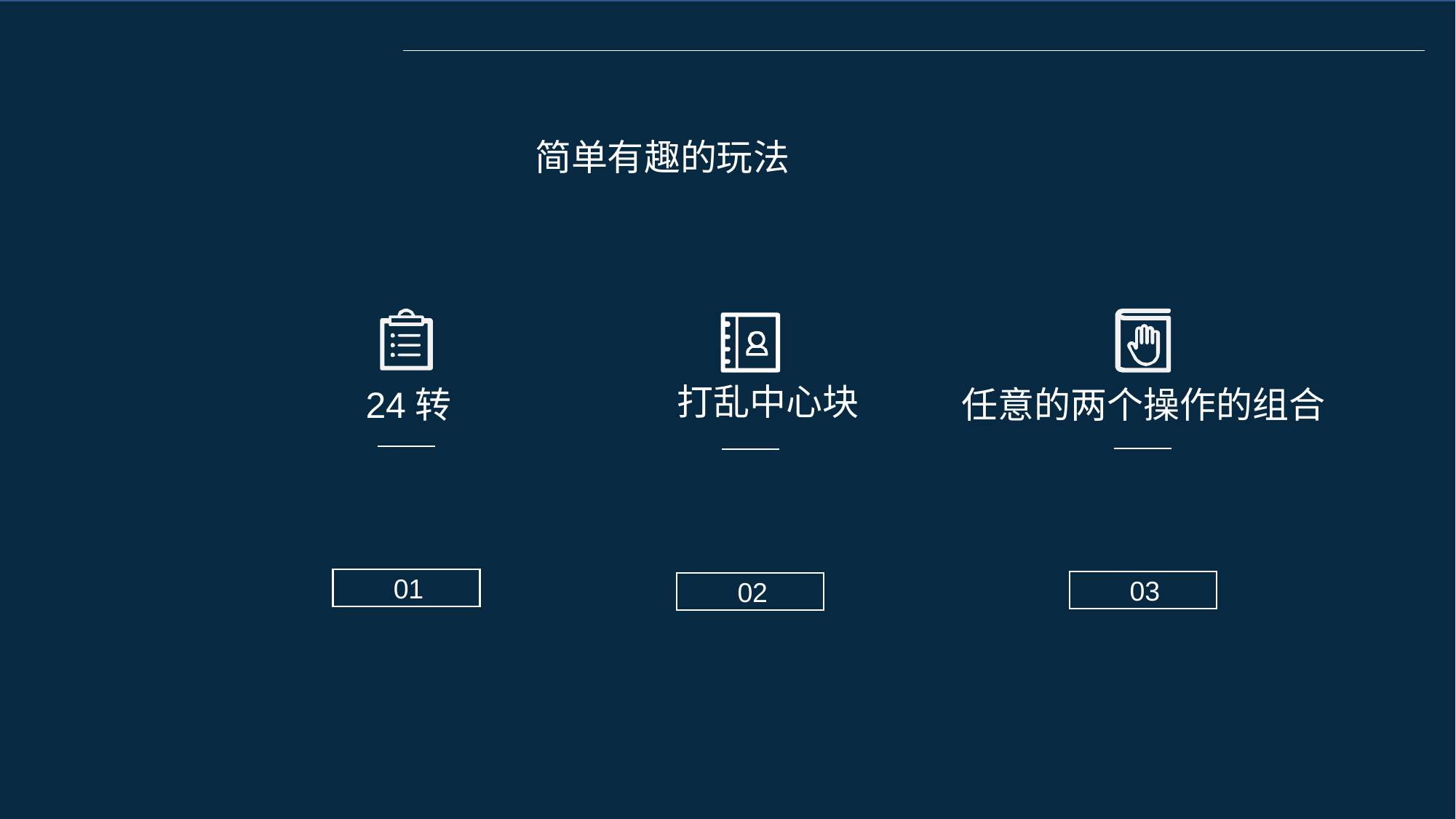

简单有趣的玩法

打乱中心块

 24转

任意的两个操作的组合

01
03
02